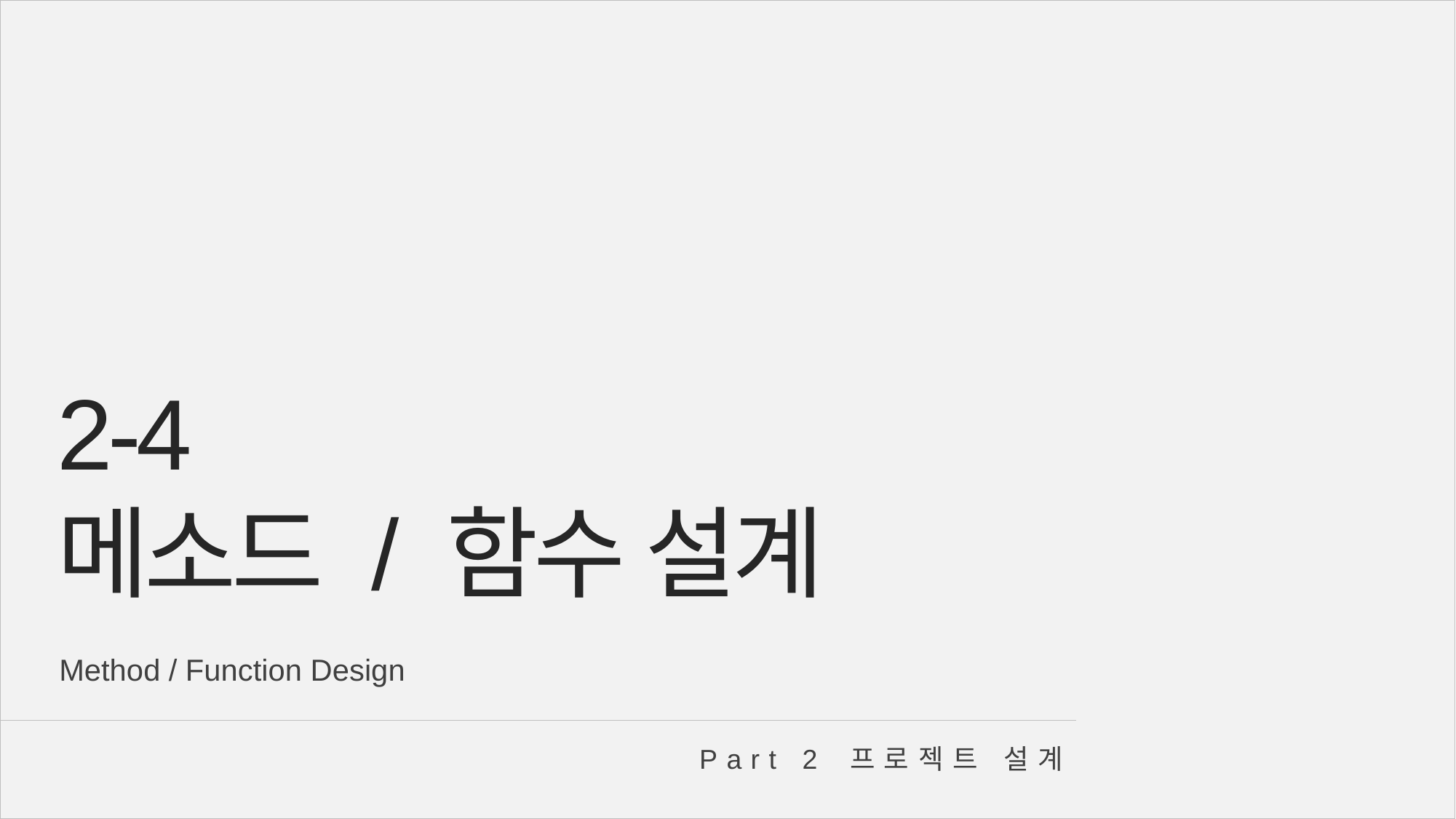

2-4
메소드 / 함수 설계
Method / Function Design
Part 2 프로젝트 설계